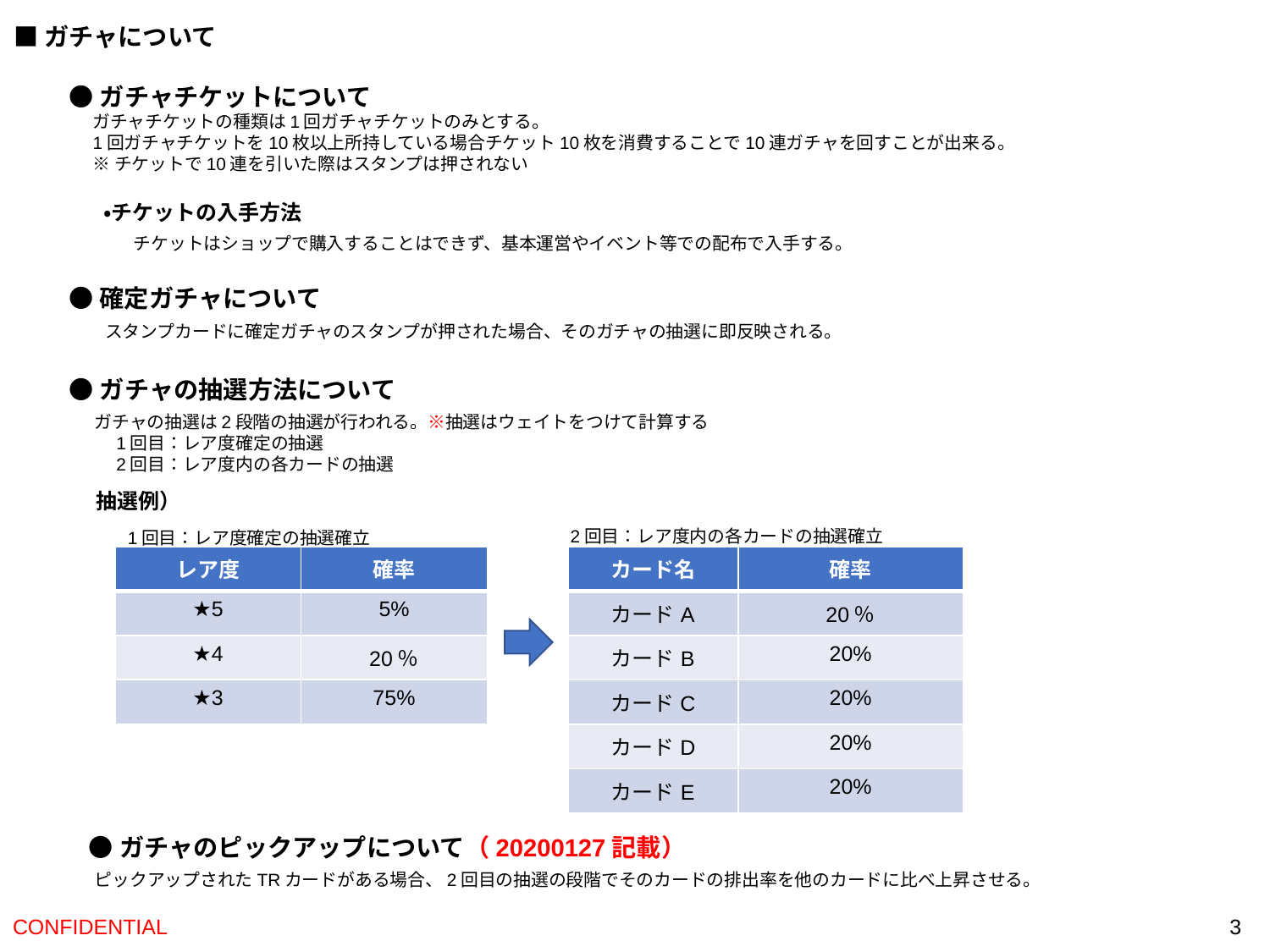

■ガチャについて
●ガチャチケットについて
ガチャチケットの種類は1回ガチャチケットのみとする。
1回ガチャチケットを10枚以上所持している場合チケット10枚を消費することで10連ガチャを回すことが出来る。
※チケットで10連を引いた際はスタンプは押されない
・チケットの入手方法
チケットはショップで購入することはできず、基本運営やイベント等での配布で入手する。
●確定ガチャについて
スタンプカードに確定ガチャのスタンプが押された場合、そのガチャの抽選に即反映される。

●ガチャの抽選方法について
ガチャの抽選は2段階の抽選が行われる。※抽選はウェイトをつけて計算する
　1回目：レア度確定の抽選
　2回目：レア度内の各カードの抽選
抽選例）
2回目：レア度内の各カードの抽選確立
1回目：レア度確定の抽選確立
| カード名 | 確率 |
| --- | --- |
| カードA | 20％ |
| カードB | 20% |
| カードC | 20% |
| カードD | 20% |
| カードE | 20% |
| レア度 | 確率 |
| --- | --- |
| ★5 | 5% |
| ★4 | 20％ |
| ★3 | 75% |

●ガチャのピックアップについて（20200127記載）
ピックアップされたTRカードがある場合、2回目の抽選の段階でそのカードの排出率を他のカードに比べ上昇させる。

3
CONFIDENTIAL